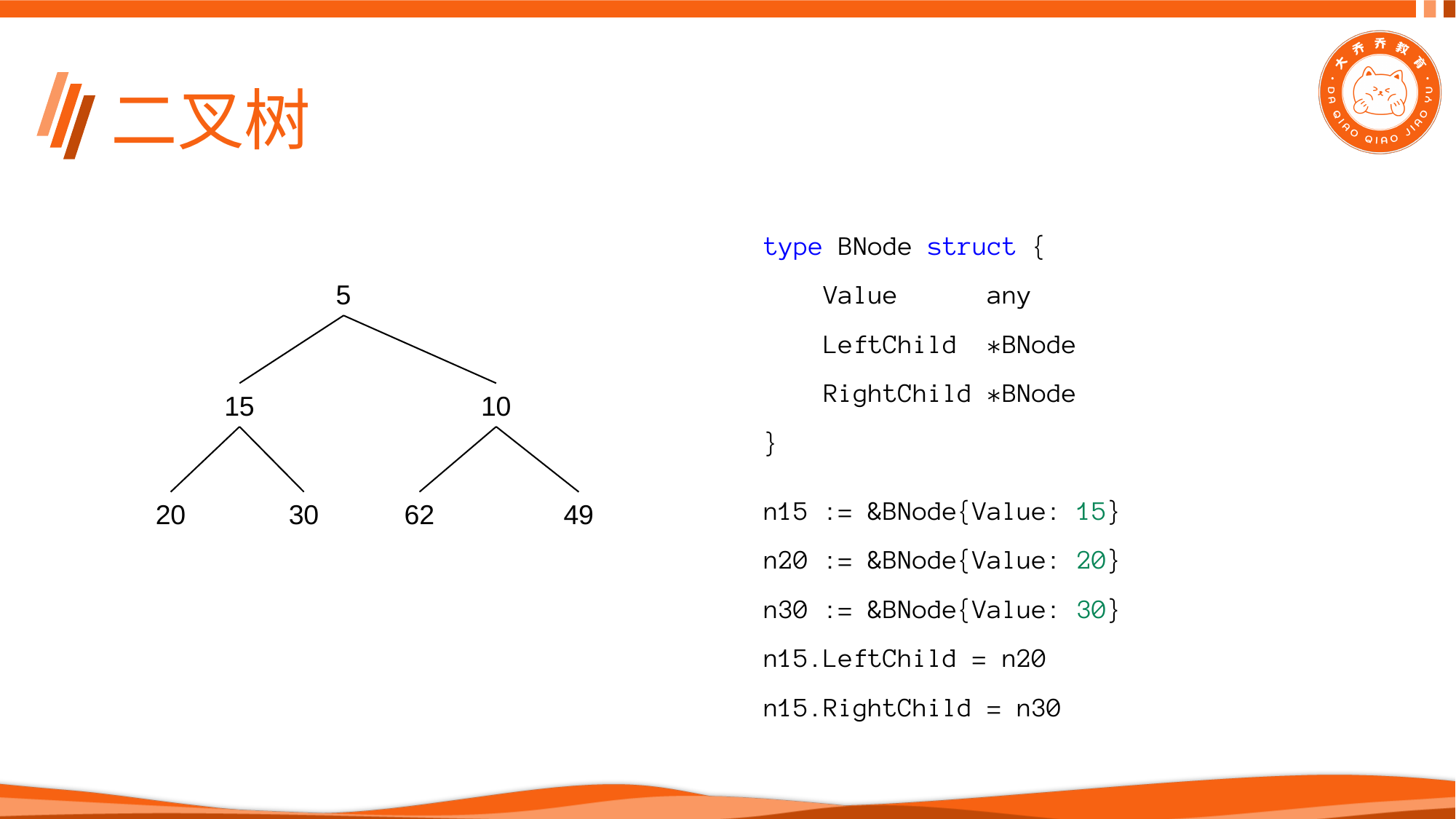

# 二叉树
type BNode struct {
    Value      any
    LeftChild  *BNode
    RightChild *BNode
}
5
15
10
20
30
62
49
n15 := &BNode{Value: 15}
n20 := &BNode{Value: 20}
n30 := &BNode{Value: 30}
n15.LeftChild = n20
n15.RightChild = n30